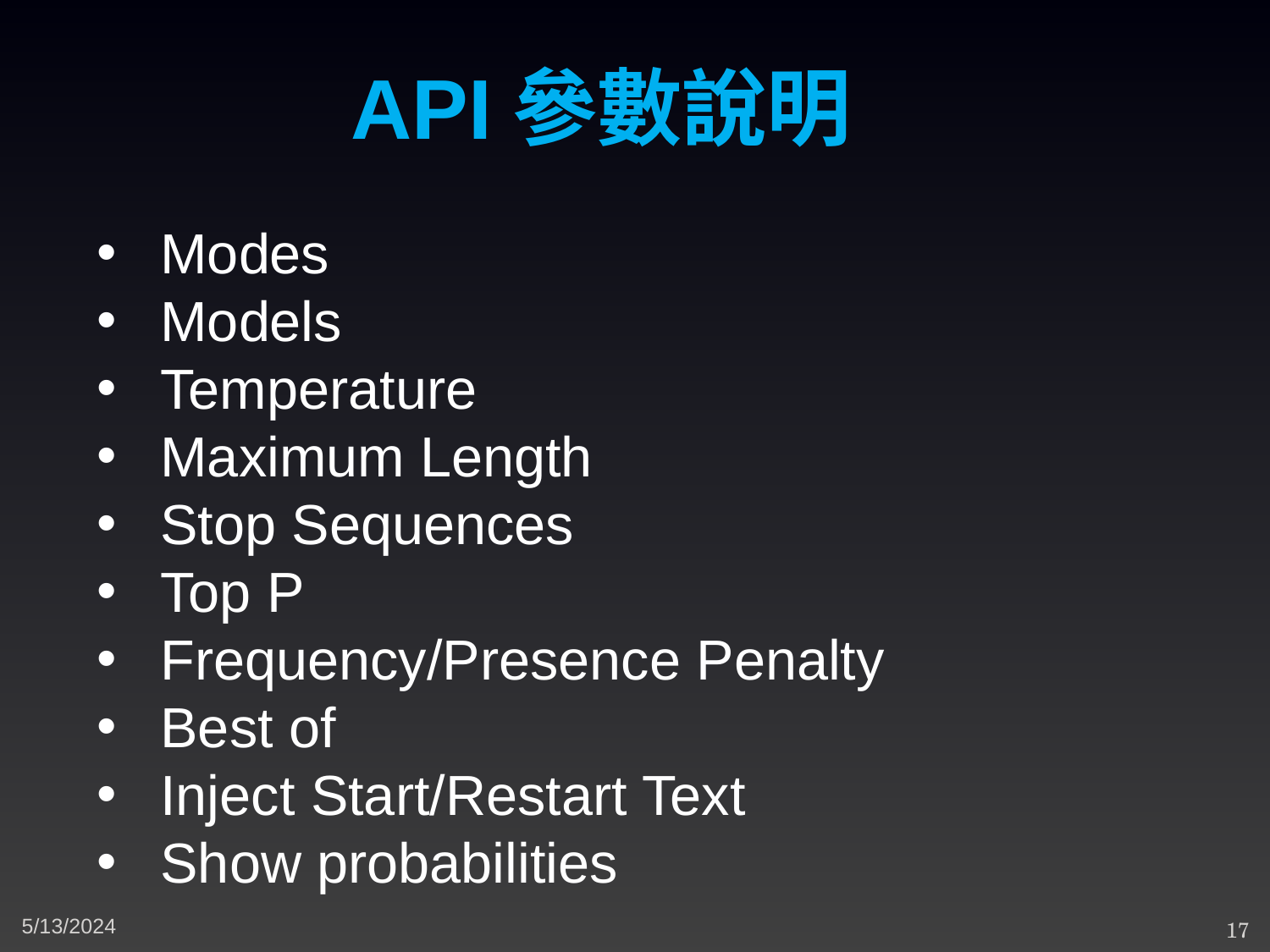

API參數說明
Modes
Models
Temperature
Maximum Length
Stop Sequences
Top P
Frequency/Presence Penalty
Best of
Inject Start/Restart Text
Show probabilities
5/13/2024
17